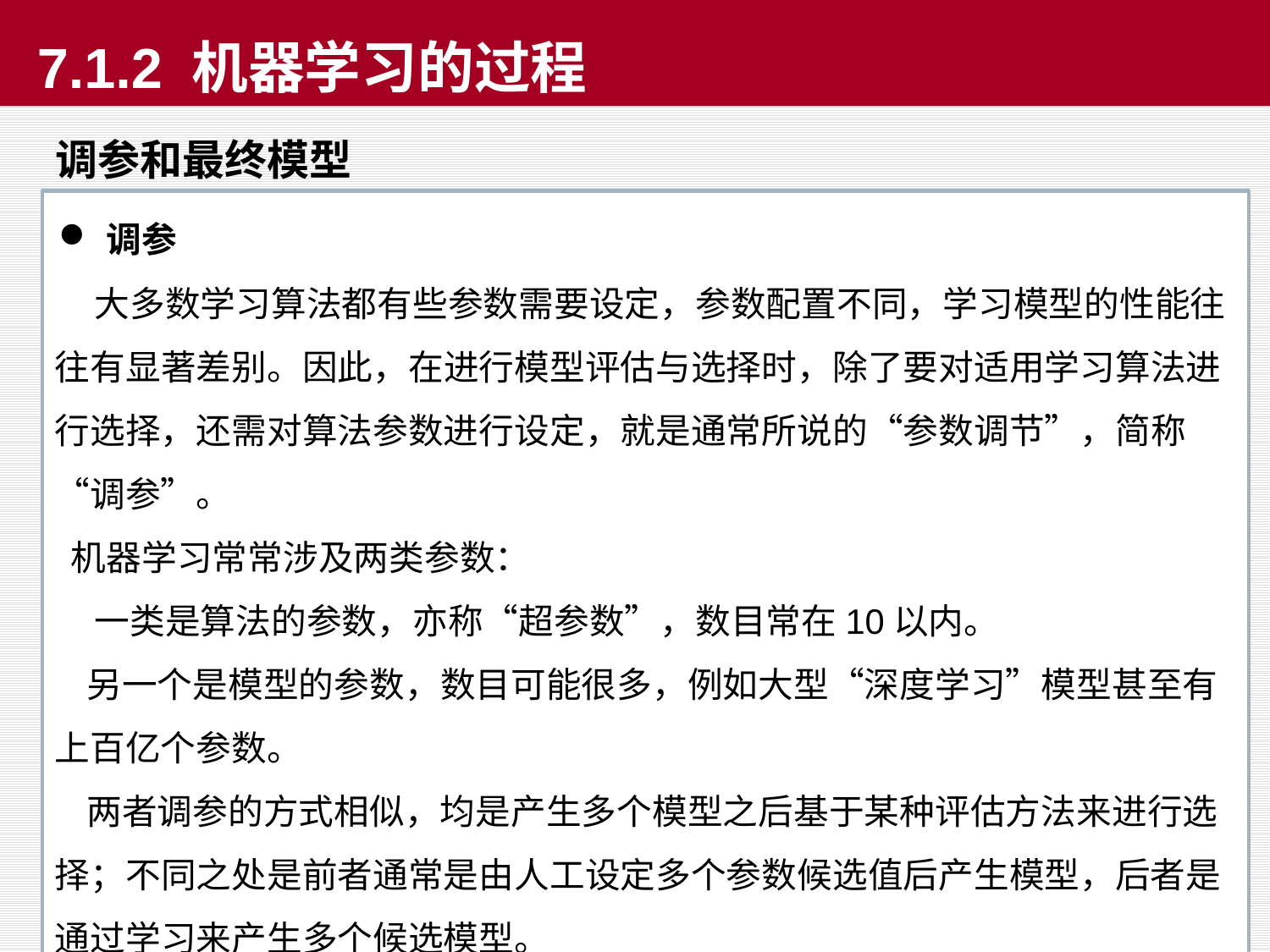

# 7.1.2 机器学习的过程
调参和最终模型

    大多数学习算法都有些参数需要设定，参数配置不同，学习模型的性能往往有显著差别。因此，在进行模型评估与选择时，除了要对适用学习算法进行选择，还需对算法参数进行设定，就是通常所说的“参数调节”，简称“调参”。
 机器学习常常涉及两类参数：
    一类是算法的参数，亦称“超参数”，数目常在10以内。
   另一个是模型的参数，数目可能很多，例如大型“深度学习”模型甚至有上百亿个参数。
   两者调参的方式相似，均是产生多个模型之后基于某种评估方法来进行选择；不同之处是前者通常是由人工设定多个参数候选值后产生模型，后者是通过学习来产生多个候选模型。
调参
47